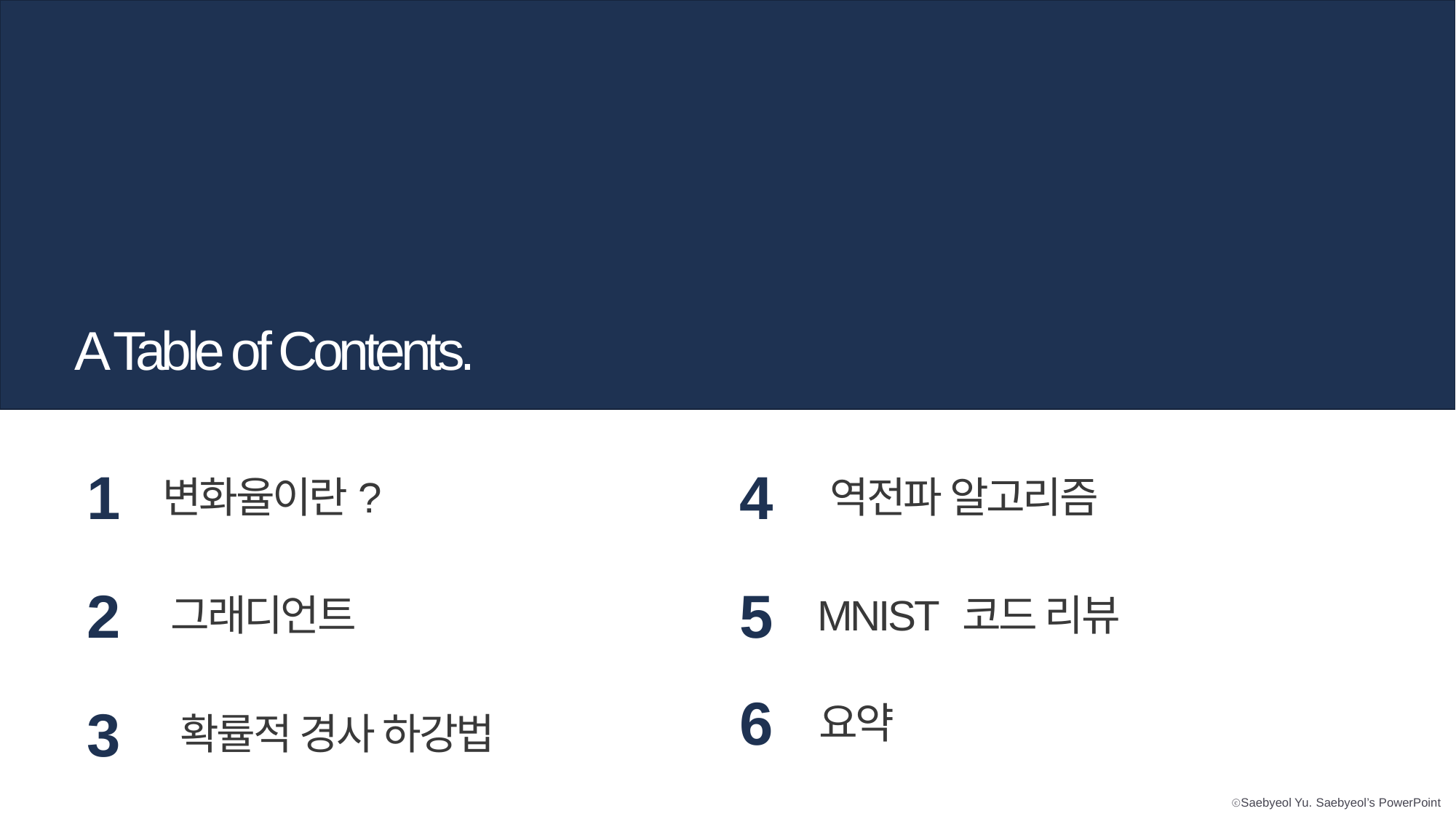

A Table of Contents.
1
변화율이란?
4
역전파 알고리즘
2
그래디언트
5
MNIST 코드 리뷰
6
요약
3
확률적 경사 하강법